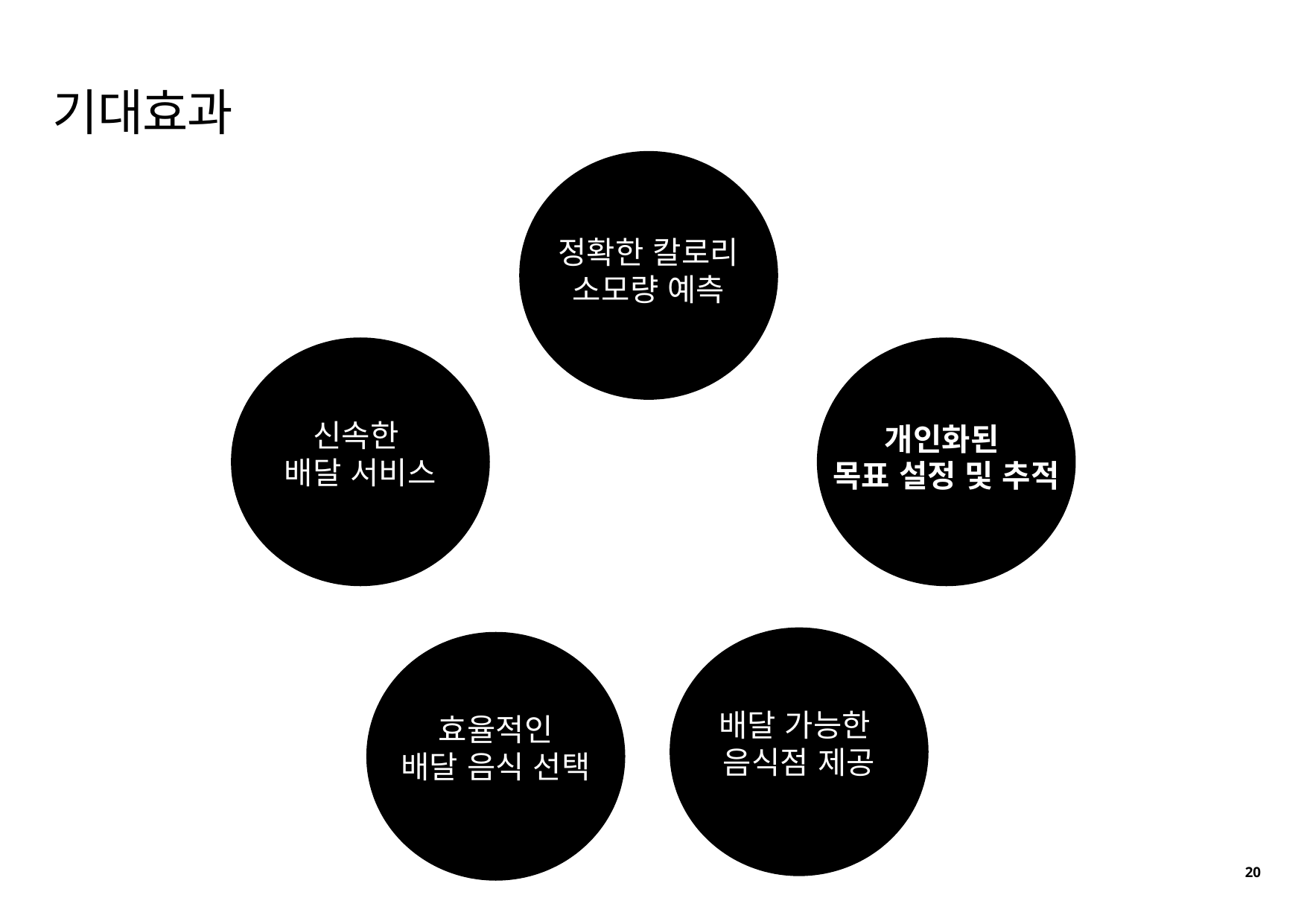

기대효과

정확한 칼로리
소모량 예측

배달 가능한 음식점 제공

신속한
배달 서비스

개인화된
목표 설정 및 추적
신속한 배달 서비스

배달 가능한
음식점 제공

효율적인
배달 음식 선택

20